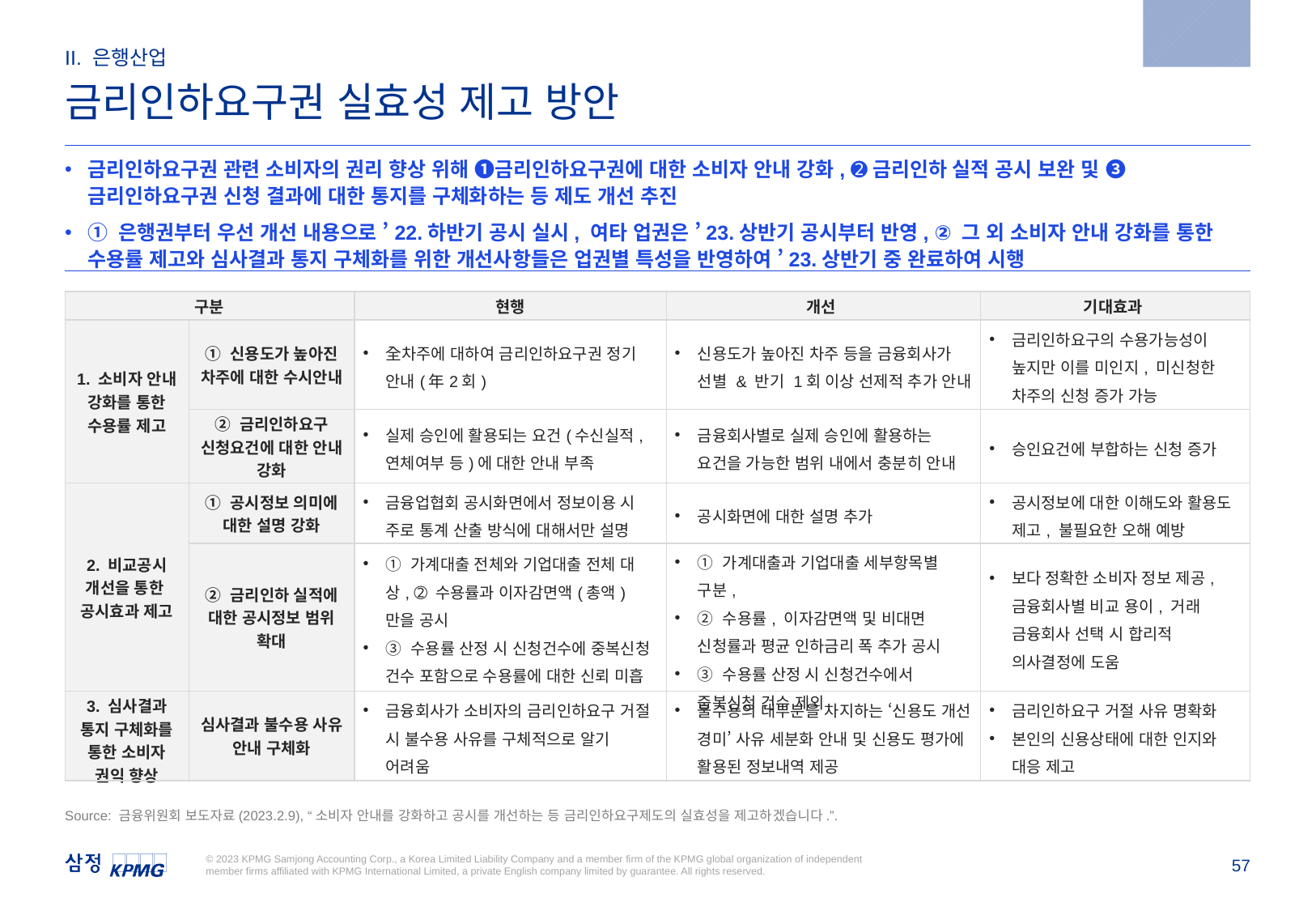

2023.2.9
II. 은행산업
금리인하요구권 실효성 제고 방안
금리인하요구권 관련 소비자의 권리 향상 위해 ➊금리인하요구권에 대한 소비자 안내 강화, ➋금리인하 실적 공시 보완 및 ➌금리인하요구권 신청 결과에 대한 통지를 구체화하는 등 제도 개선 추진
① 은행권부터 우선 개선 내용으로 ’22.하반기 공시 실시, 여타 업권은 ’23.상반기 공시부터 반영, ② 그 외 소비자 안내 강화를 통한 수용률 제고와 심사결과 통지 구체화를 위한 개선사항들은 업권별 특성을 반영하여 ’23.상반기 중 완료하여 시행
| 구분 |  | 현행 | 개선 | 기대효과 |
| --- | --- | --- | --- | --- |
| 1. 소비자 안내 강화를 통한 수용률 제고 | ① 신용도가 높아진 차주에 대한 수시안내 | 全차주에 대하여 금리인하요구권 정기 안내(年2회) | 신용도가 높아진 차주 등을 금융회사가 선별 & 반기 1회 이상 선제적 추가 안내 | 금리인하요구의 수용가능성이 높지만 이를 미인지, 미신청한 차주의 신청 증가 가능 |
|  | ② 금리인하요구 신청요건에 대한 안내 강화 | 실제 승인에 활용되는 요건(수신실적, 연체여부 등)에 대한 안내 부족 | 금융회사별로 실제 승인에 활용하는 요건을 가능한 범위 내에서 충분히 안내 | 승인요건에 부합하는 신청 증가 |
| 2. 비교공시 개선을 통한 공시효과 제고 | ① 공시정보 의미에 대한 설명 강화 | 금융업협회 공시화면에서 정보이용 시 주로 통계 산출 방식에 대해서만 설명 | 공시화면에 대한 설명 추가 | 공시정보에 대한 이해도와 활용도 제고, 불필요한 오해 예방 |
|  | ② 금리인하 실적에 대한 공시정보 범위 확대 | ➀ 가계대출 전체와 기업대출 전체 대상, ➁ 수용률과 이자감면액(총액)만을 공시 ➂ 수용률 산정 시 신청건수에 중복신청 건수 포함으로 수용률에 대한 신뢰 미흡 | ➀ 가계대출과 기업대출 세부항목별 구분, ➁ 수용률, 이자감면액 및 비대면 신청률과 평균 인하금리 폭 추가 공시 ➂ 수용률 산정 시 신청건수에서 중복신청 건수 제외 | 보다 정확한 소비자 정보 제공, 금융회사별 비교 용이, 거래 금융회사 선택 시 합리적 의사결정에 도움 |
| 3. 심사결과 통지 구체화를 통한 소비자 권익 향상 | 심사결과 불수용 사유 안내 구체화 | 금융회사가 소비자의 금리인하요구 거절 시 불수용 사유를 구체적으로 알기 어려움 | 불수용의 대부분을 차지하는 ‘신용도 개선 경미’ 사유 세분화 안내 및 신용도 평가에 활용된 정보내역 제공 | 금리인하요구 거절 사유 명확화 본인의 신용상태에 대한 인지와 대응 제고 |
Source: 금융위원회 보도자료(2023.2.9), “소비자 안내를 강화하고 공시를 개선하는 등 금리인하요구제도의 실효성을 제고하겠습니다.”.